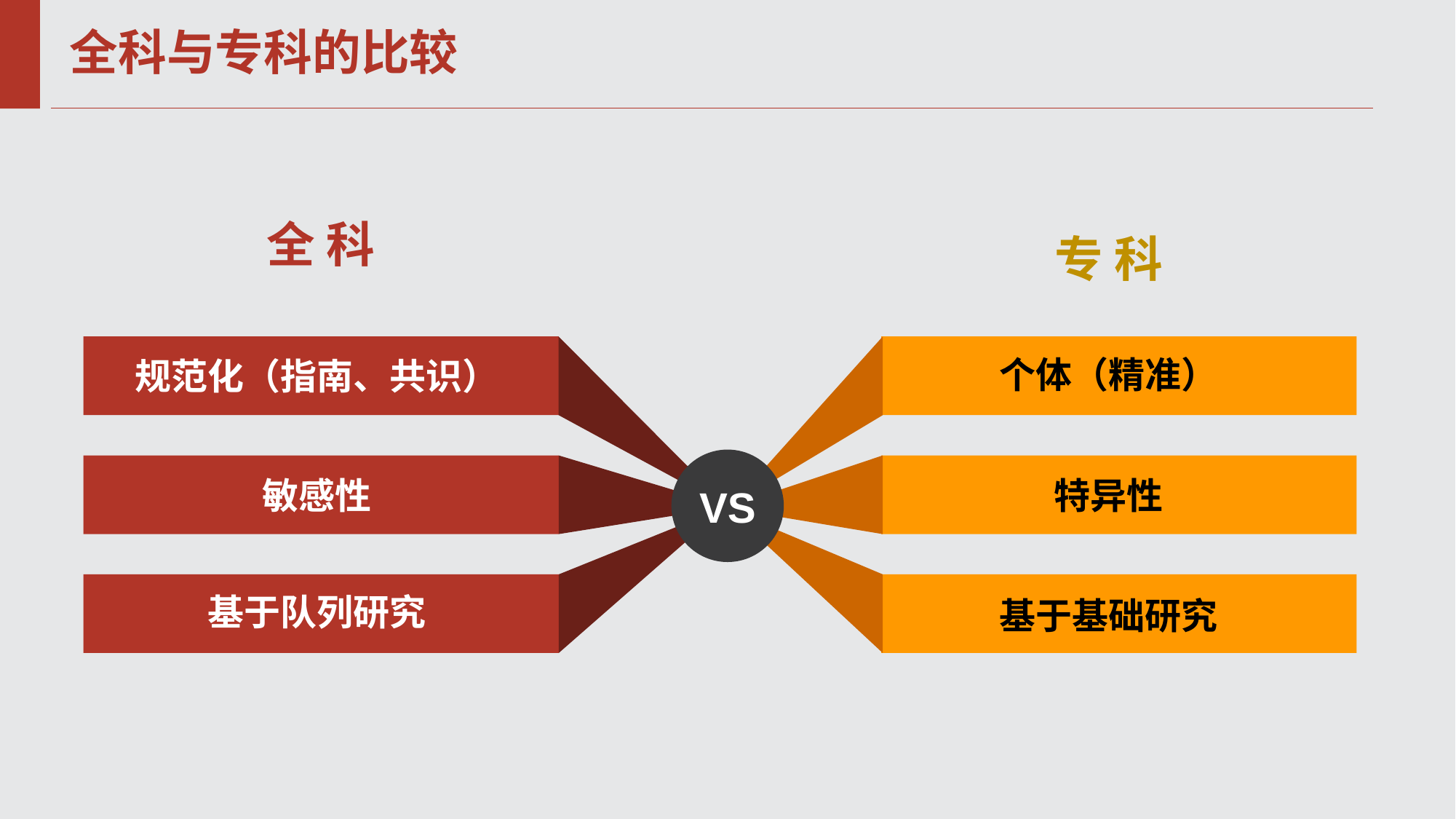

# 全科与专科的比较
全 科
专 科

个体（精准）
规范化（指南、共识）
VS

特异性
敏感性

基于队列研究
基于基础研究